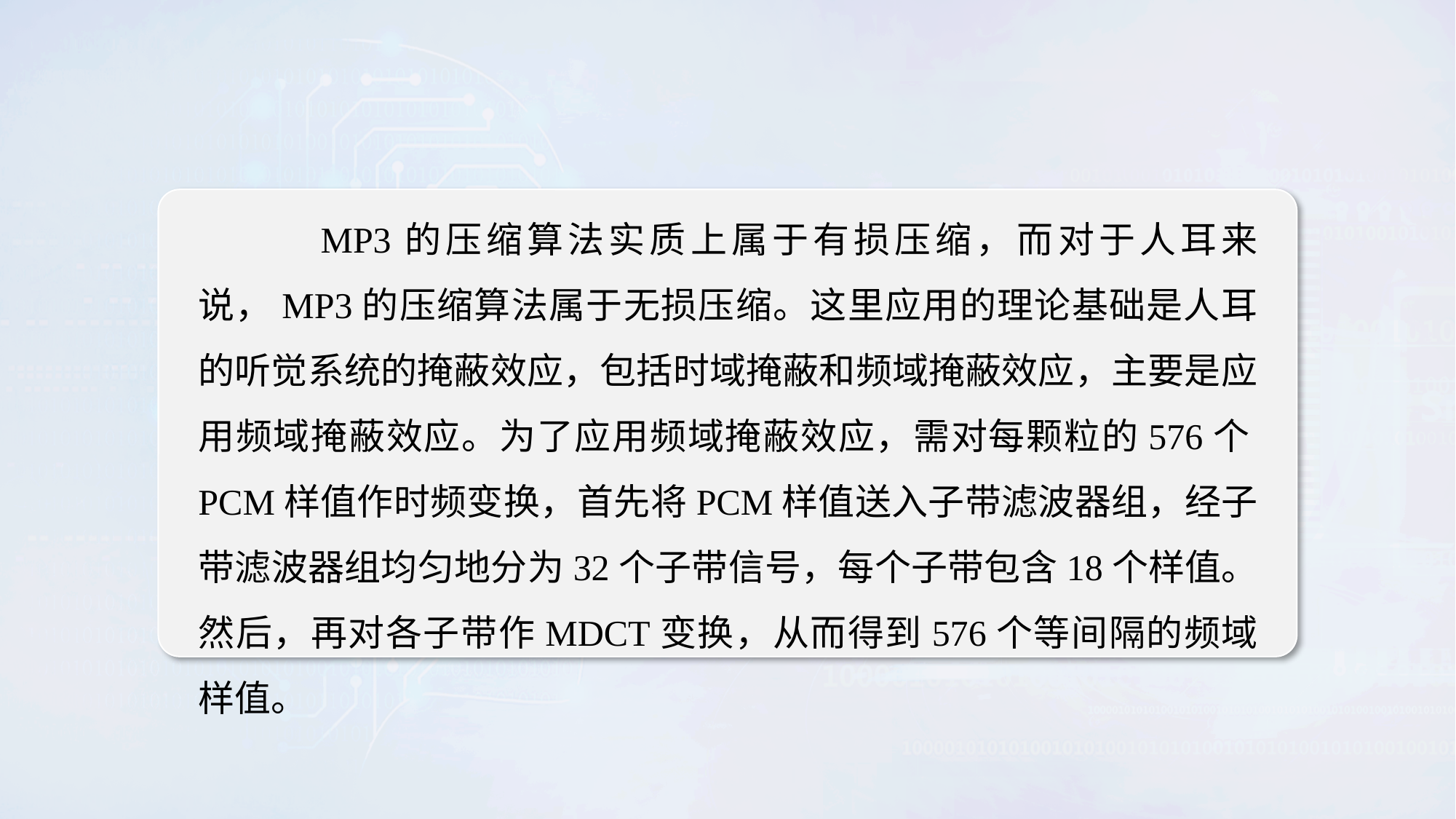

MP3的压缩算法实质上属于有损压缩，而对于人耳来说，MP3的压缩算法属于无损压缩。这里应用的理论基础是人耳的听觉系统的掩蔽效应，包括时域掩蔽和频域掩蔽效应，主要是应用频域掩蔽效应。为了应用频域掩蔽效应，需对每颗粒的576个PCM样值作时频变换，首先将PCM样值送入子带滤波器组，经子带滤波器组均匀地分为32个子带信号，每个子带包含18个样值。然后，再对各子带作MDCT变换，从而得到576个等间隔的频域样值。